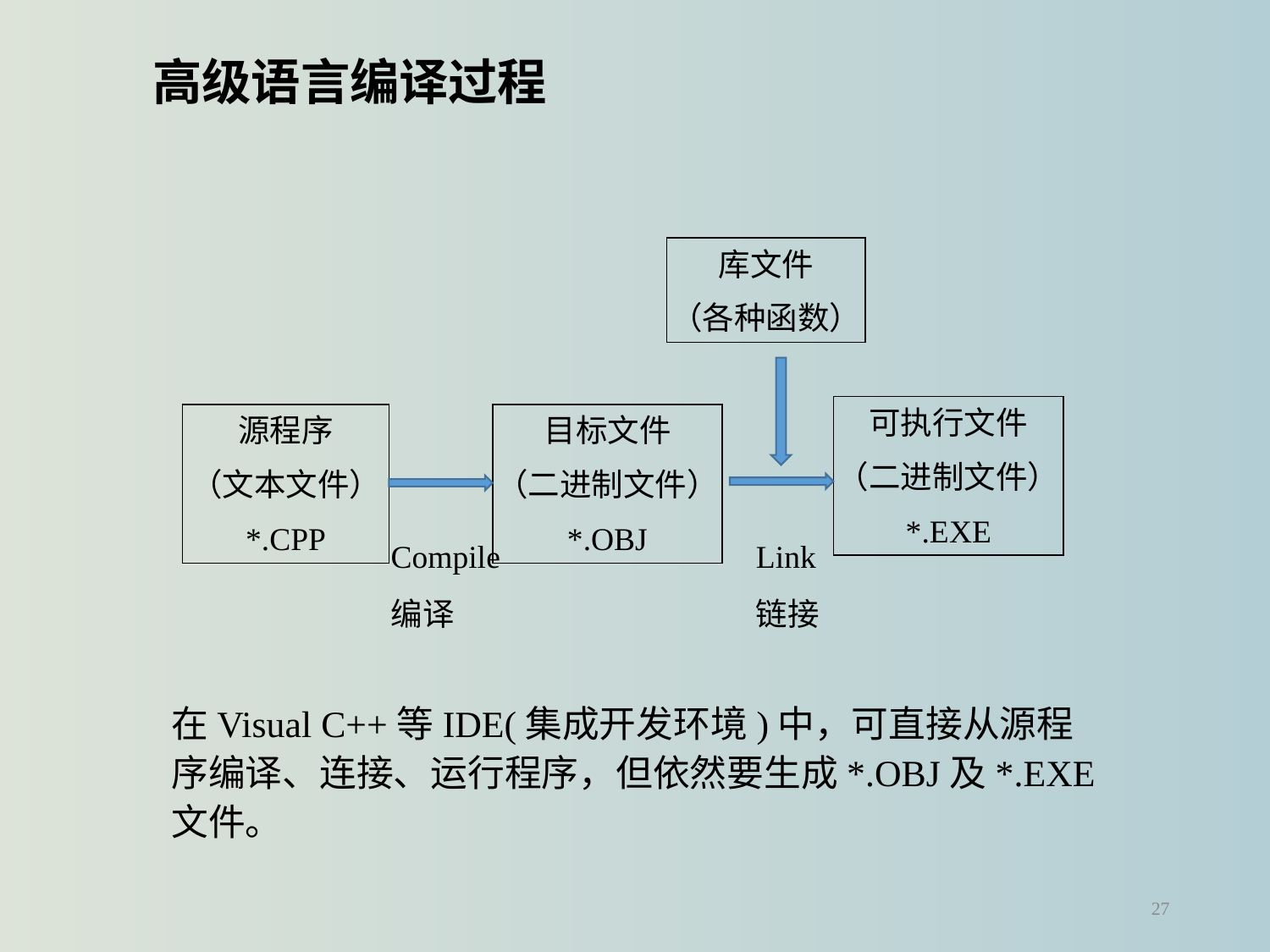

高级语言编译过程
库文件
（各种函数）

可执行文件
（二进制文件）
*.EXE
源程序
（文本文件）
*.CPP
目标文件
（二进制文件）
*.OBJ

Compile
编译
Link
链接

在Visual C++等IDE(集成开发环境)中，可直接从源程序编译、连接、运行程序，但依然要生成*.OBJ及*.EXE文件。
27